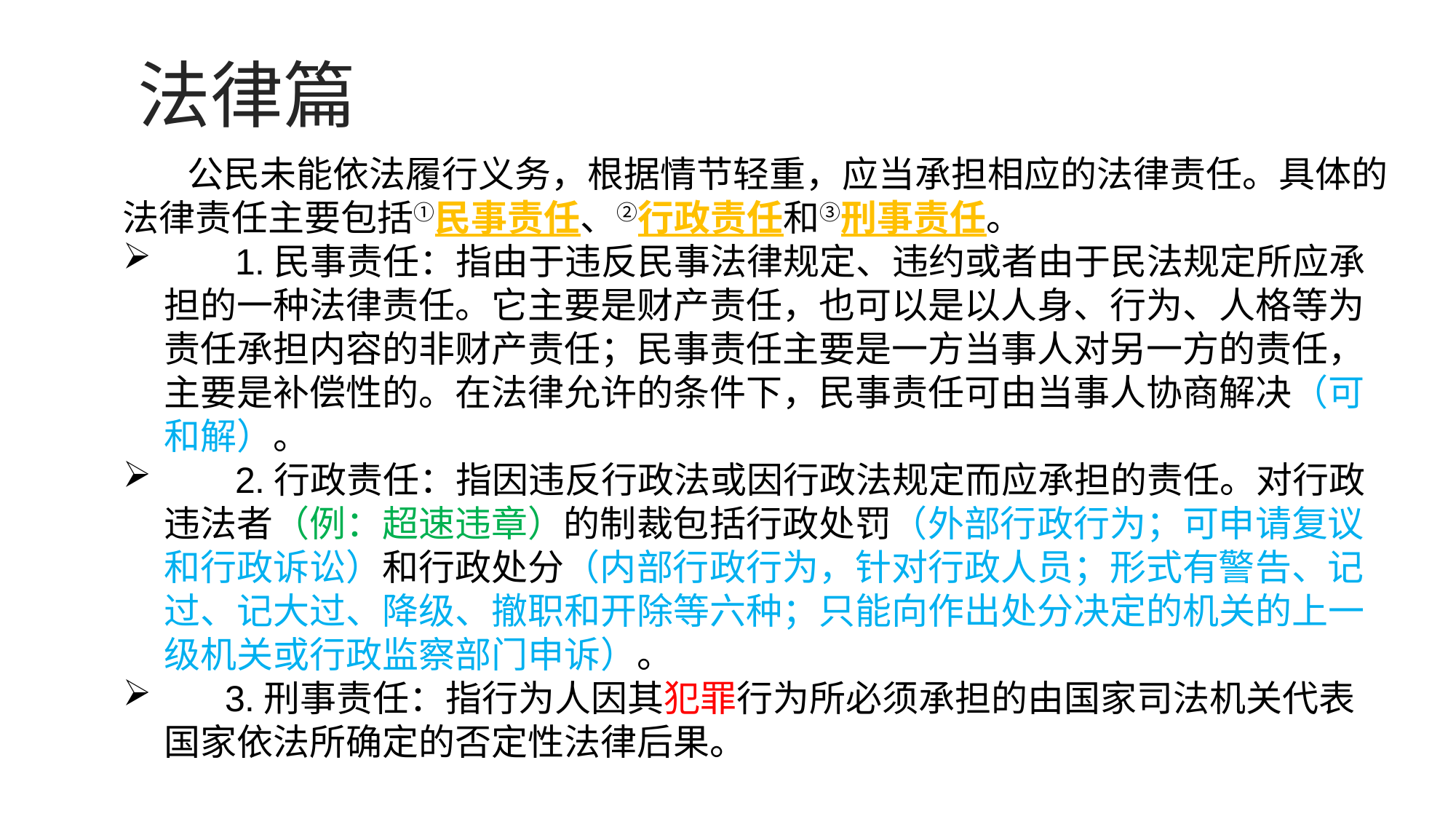

法律篇
        公民未能依法履行义务，根据情节轻重，应当承担相应的法律责任。具体的法律责任主要包括①民事责任、②行政责任和③刑事责任。
       1.民事责任：指由于违反民事法律规定、违约或者由于民法规定所应承担的一种法律责任。它主要是财产责任，也可以是以人身、行为、人格等为责任承担内容的非财产责任；民事责任主要是一方当事人对另一方的责任，主要是补偿性的。在法律允许的条件下，民事责任可由当事人协商解决（可和解）。
       2.行政责任：指因违反行政法或因行政法规定而应承担的责任。对行政违法者（例：超速违章）的制裁包括行政处罚（外部行政行为；可申请复议和行政诉讼）和行政处分（内部行政行为，针对行政人员；形式有警告、记过、记大过、降级、撤职和开除等六种；只能向作出处分决定的机关的上一级机关或行政监察部门申诉）。
      3.刑事责任：指行为人因其犯罪行为所必须承担的由国家司法机关代表国家依法所确定的否定性法律后果。